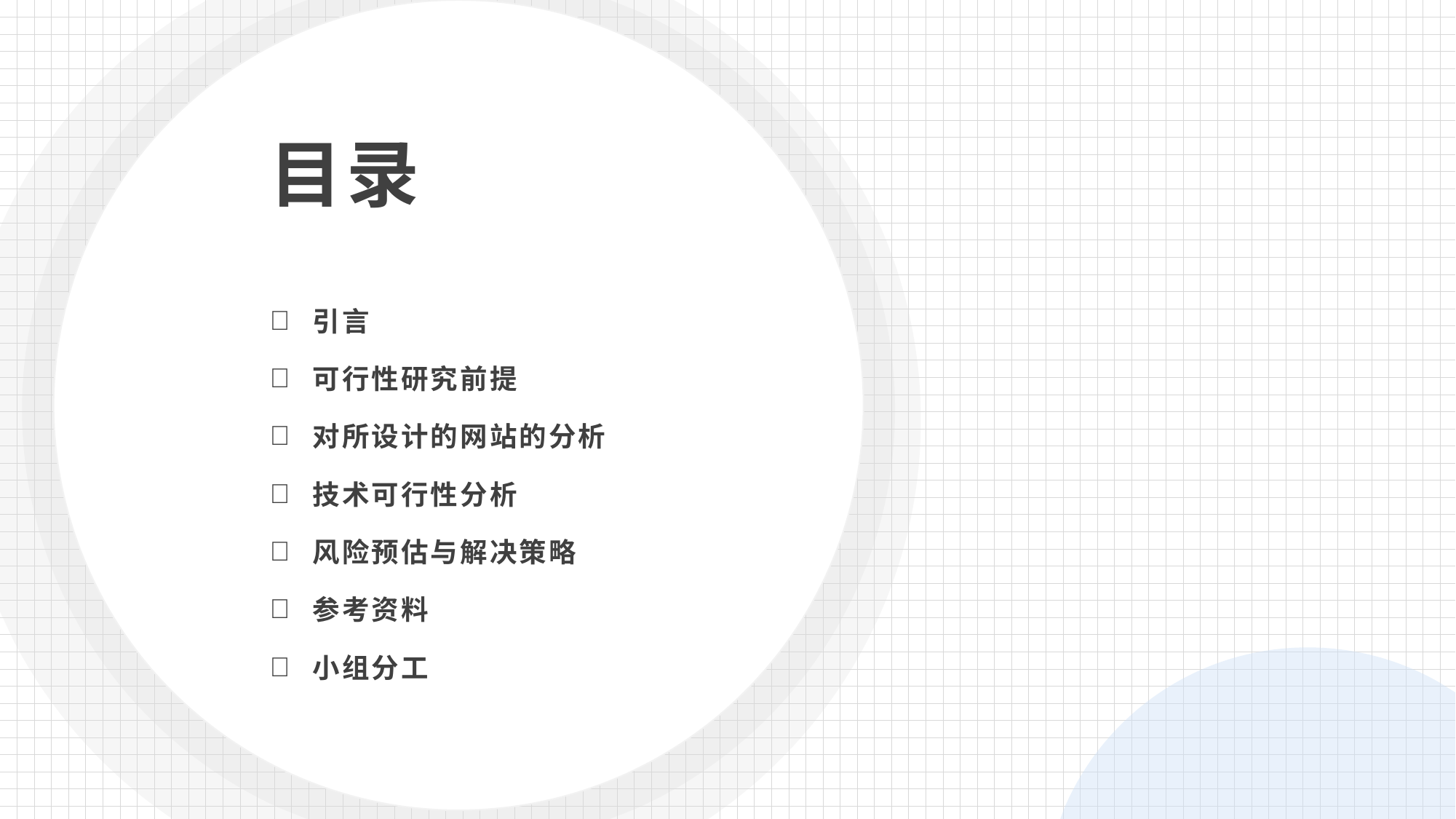

目录
引言
可行性研究前提
对所设计的网站的分析
技术可行性分析
风险预估与解决策略
参考资料
小组分工